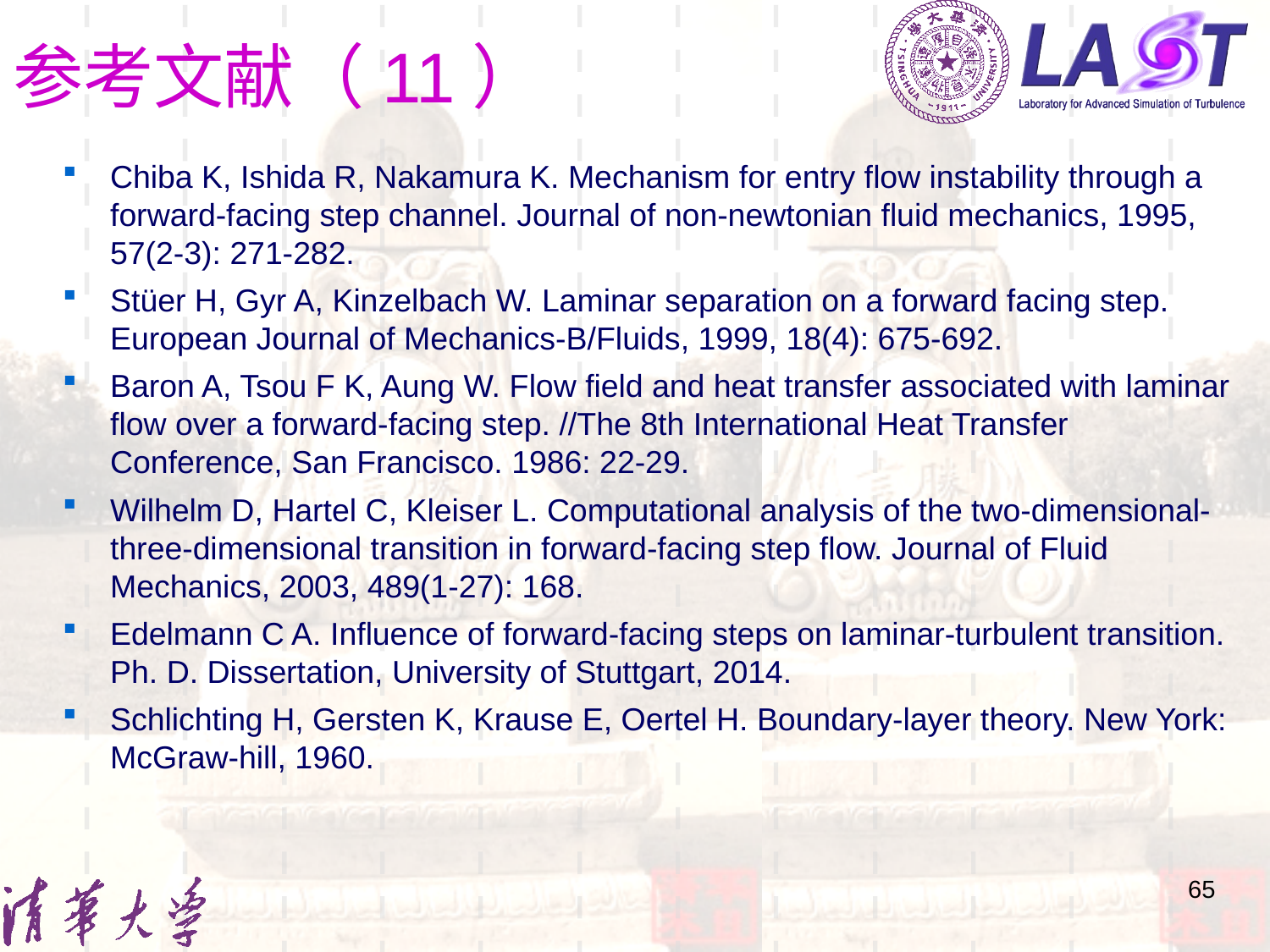

# 参考文献（11）
Chiba K, Ishida R, Nakamura K. Mechanism for entry flow instability through a forward-facing step channel. Journal of non-newtonian fluid mechanics, 1995, 57(2-3): 271-282.
Stüer H, Gyr A, Kinzelbach W. Laminar separation on a forward facing step. European Journal of Mechanics-B/Fluids, 1999, 18(4): 675-692.
Baron A, Tsou F K, Aung W. Flow field and heat transfer associated with laminar flow over a forward-facing step. //The 8th International Heat Transfer Conference, San Francisco. 1986: 22-29.
Wilhelm D, Hartel C, Kleiser L. Computational analysis of the two-dimensional-three-dimensional transition in forward-facing step flow. Journal of Fluid Mechanics, 2003, 489(1-27): 168.
Edelmann C A. Influence of forward-facing steps on laminar-turbulent transition. Ph. D. Dissertation, University of Stuttgart, 2014.
Schlichting H, Gersten K, Krause E, Oertel H. Boundary-layer theory. New York: McGraw-hill, 1960.

65